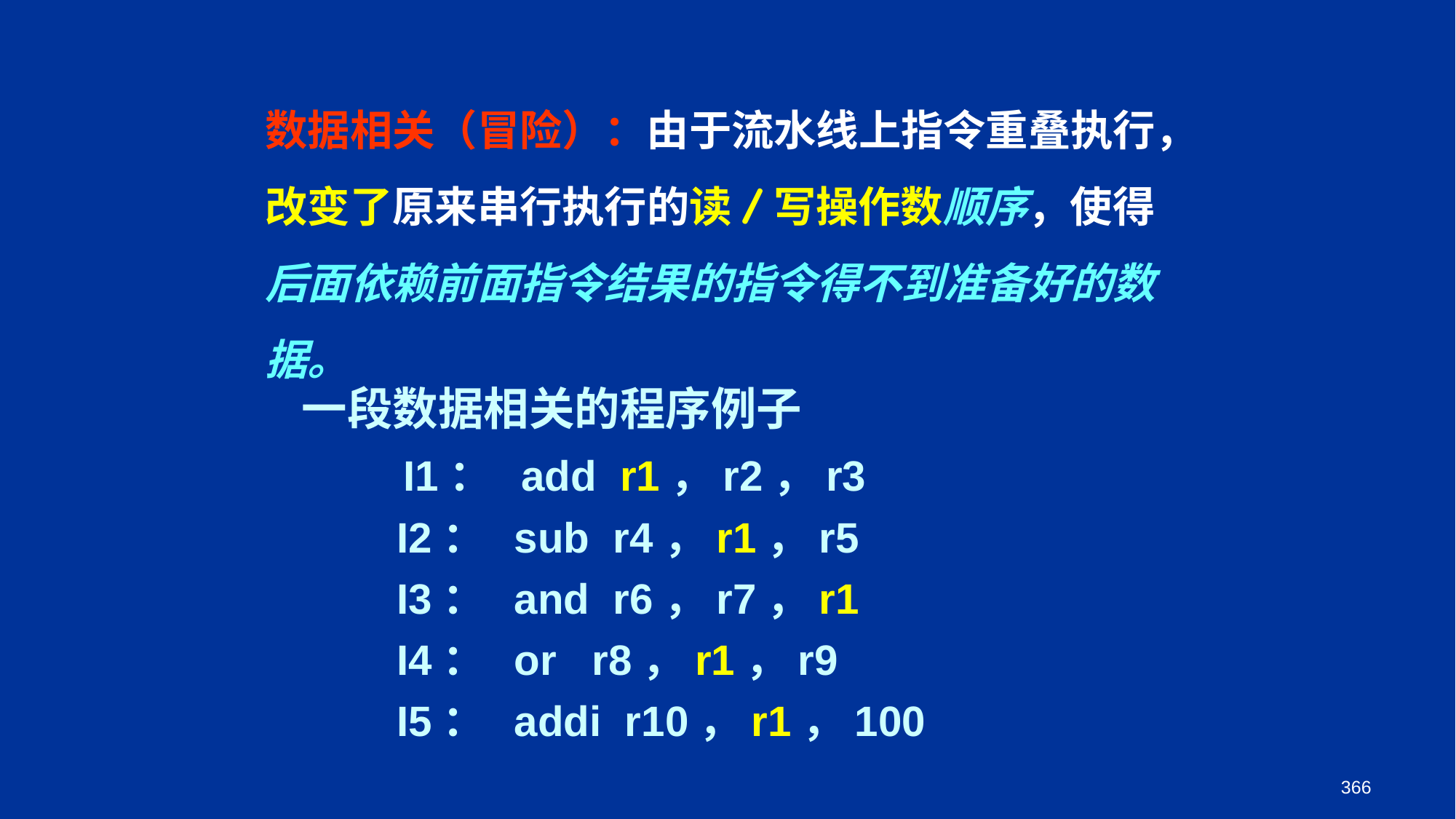

数据相关（冒险）：由于流水线上指令重叠执行，改变了原来串行执行的读/写操作数顺序，使得后面依赖前面指令结果的指令得不到准备好的数据。
一段数据相关的程序例子
　　I1：  add  r1，r2，r3
　　I2：  sub  r4，r1，r5
　　I3：  and  r6，r7，r1
　　I4：  or   r8，r1，r9
　　I5：  addi  r10，r1，100
366